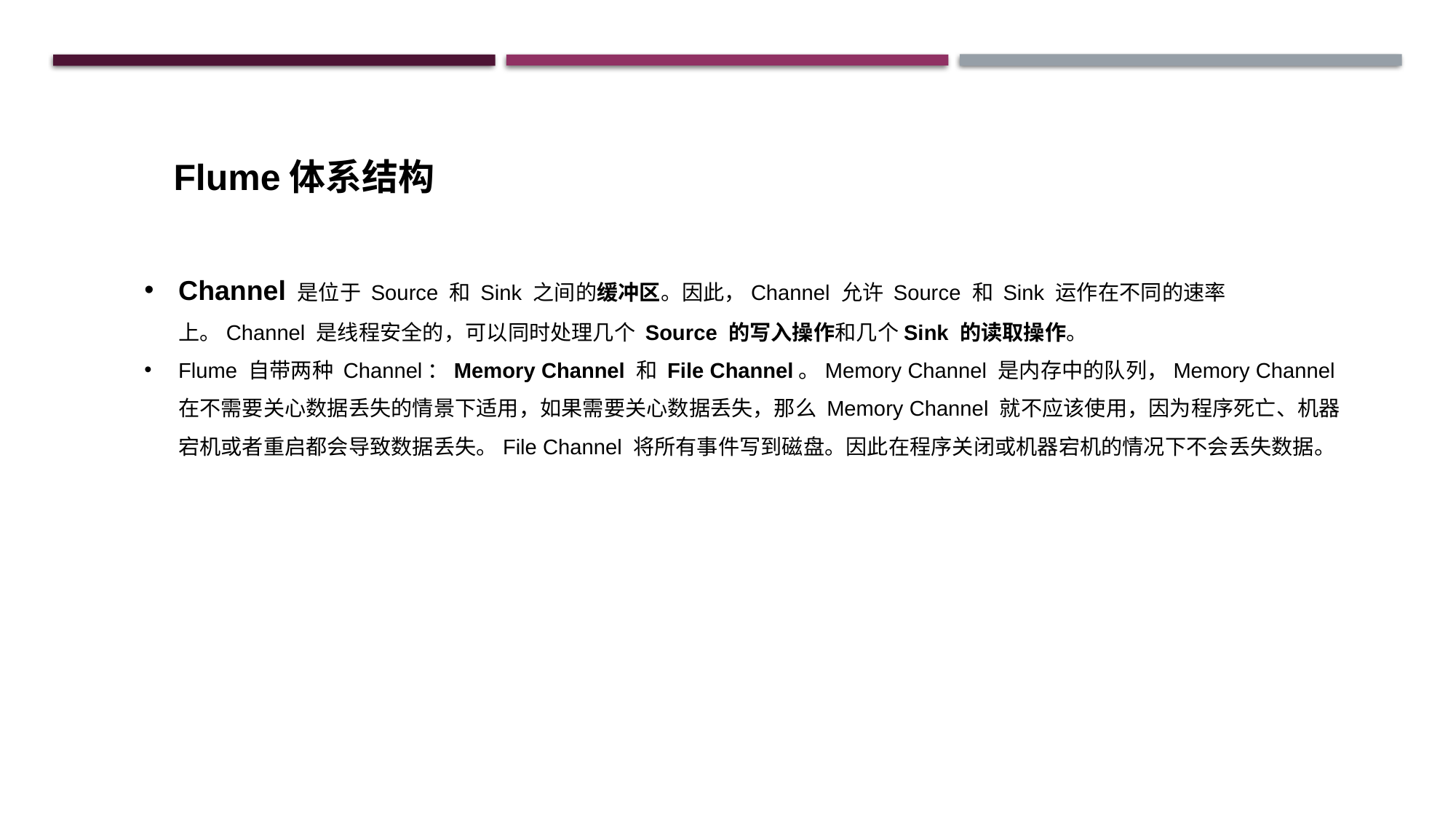

Flume体系结构
Channel 是位于 Source 和 Sink 之间的缓冲区。因此，Channel 允许 Source 和 Sink 运作在不同的速率上。Channel 是线程安全的，可以同时处理几个 Source 的写入操作和几个Sink 的读取操作。
Flume 自带两种 Channel：Memory Channel 和 File Channel。Memory Channel 是内存中的队列，Memory Channel 在不需要关心数据丢失的情景下适用，如果需要关心数据丢失，那么 Memory Channel 就不应该使用，因为程序死亡、机器宕机或者重启都会导致数据丢失。File Channel 将所有事件写到磁盘。因此在程序关闭或机器宕机的情况下不会丢失数据。